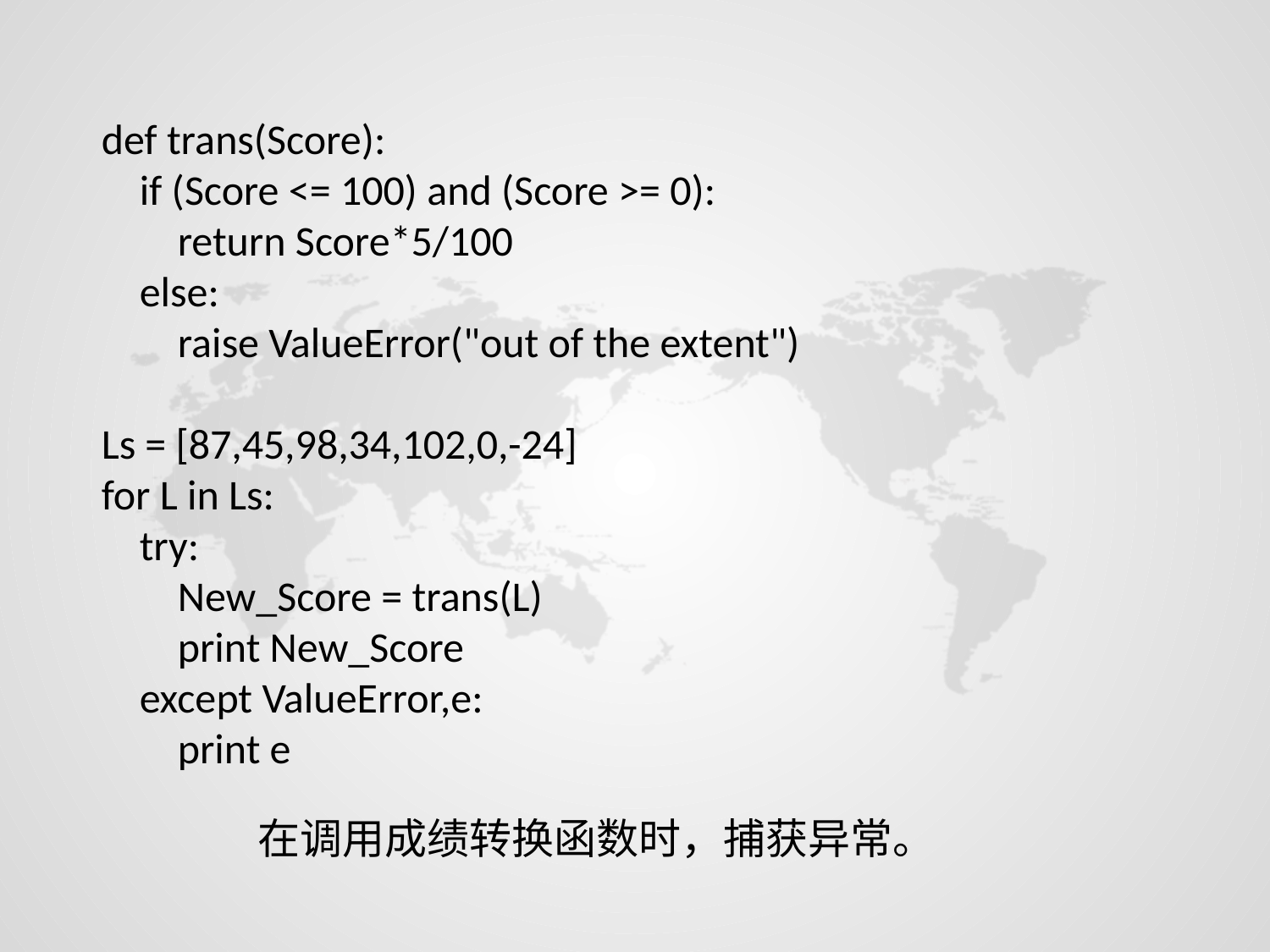

def trans(Score):
    if (Score <= 100) and (Score >= 0):
        return Score*5/100
    else:
        raise ValueError("out of the extent")

Ls = [87,45,98,34,102,0,-24]
for L in Ls:
    try:
        New_Score = trans(L)
        print New_Score
    except ValueError,e:
        print e
在调用成绩转换函数时，捕获异常。